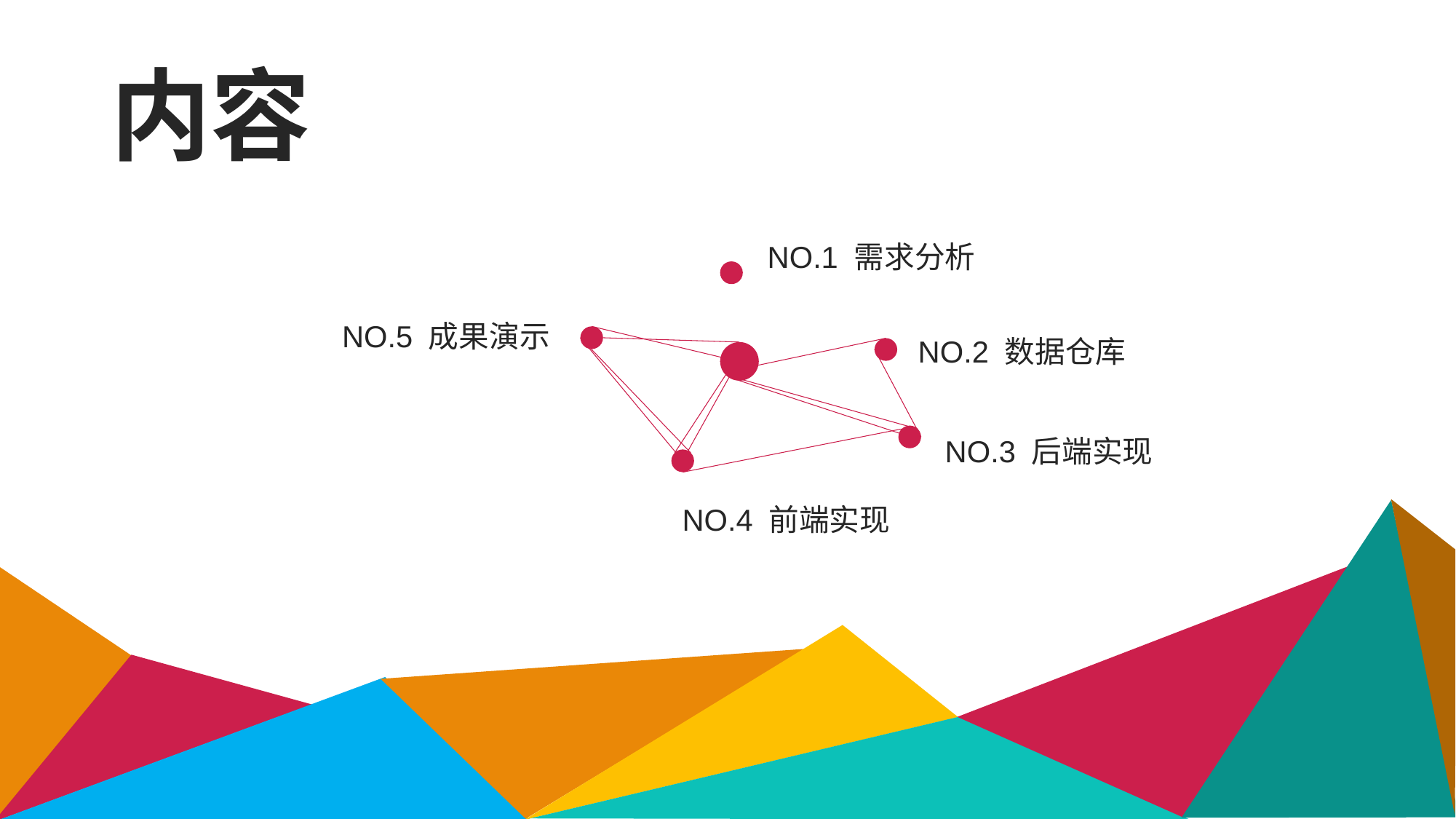

内容
NO.1 需求分析
NO.5 成果演示
NO.2 数据仓库
NO.3 后端实现
NO.4 前端实现